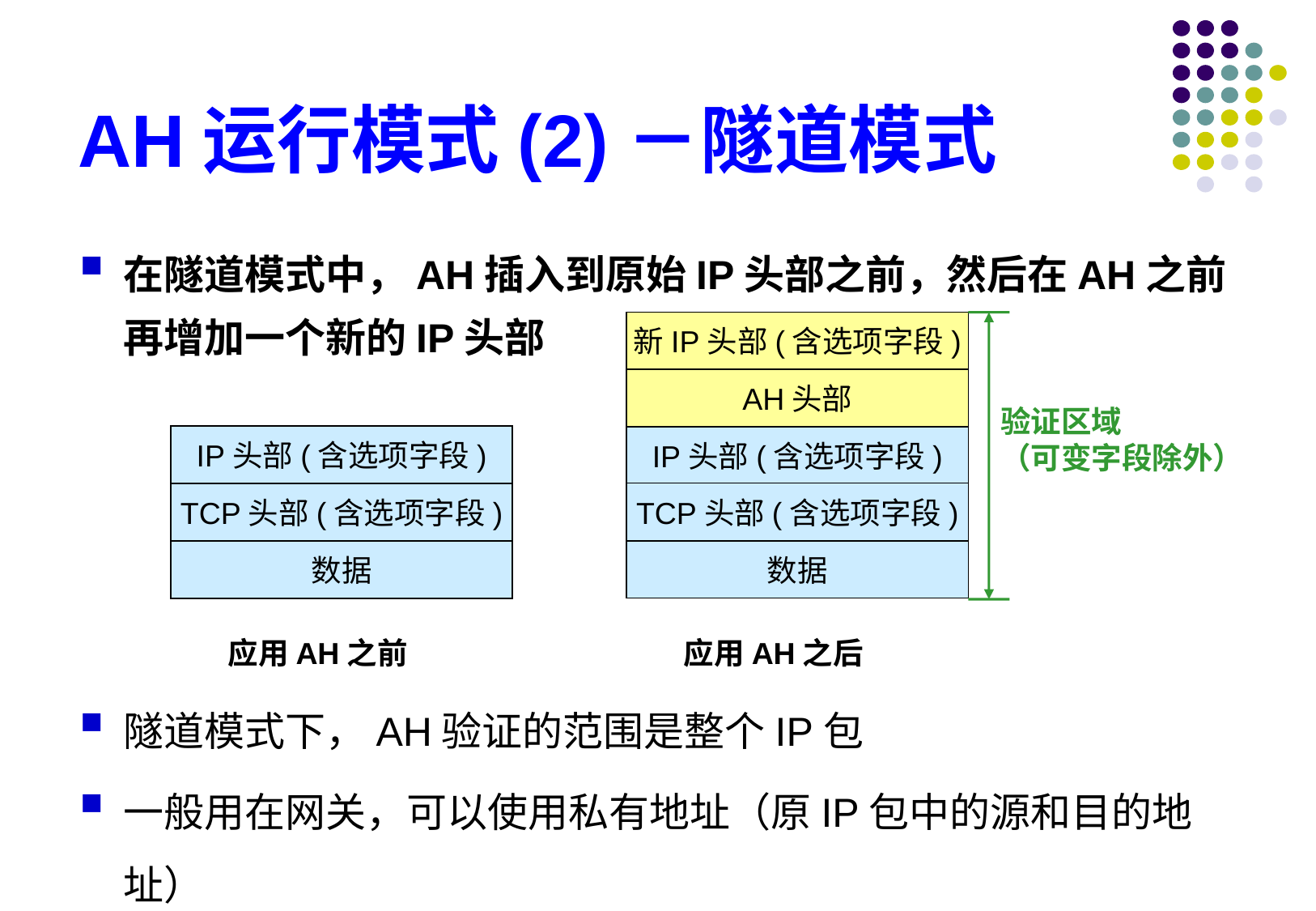

# AH运行模式(2)－隧道模式
在隧道模式中，AH插入到原始IP头部之前，然后在AH之前再增加一个新的IP头部
新IP头部(含选项字段)

验证区域
（可变字段除外）

AH头部
IP头部(含选项字段)
IP头部(含选项字段)
TCP头部(含选项字段)
TCP头部(含选项字段)
数据
数据
 应用AH之前
 应用AH之后
隧道模式下，AH验证的范围是整个IP包
一般用在网关，可以使用私有地址（原IP包中的源和目的地址）
在隧道模式中，AH可以单独使用，也可以和ESP一起嵌套使用